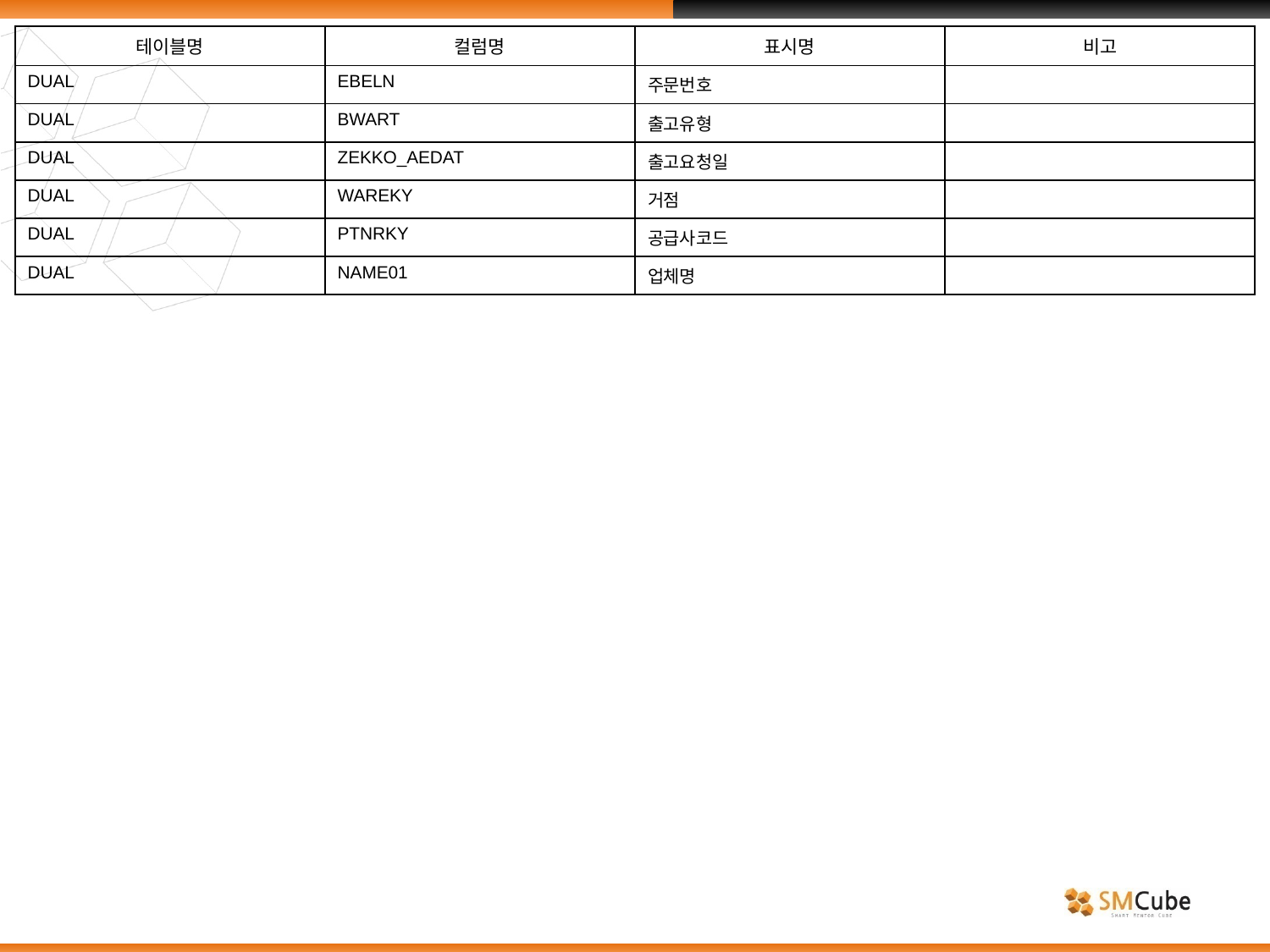

| 테이블명 | 컬럼명 | 표시명 | 비고 |
| --- | --- | --- | --- |
| DUAL | EBELN | 주문번호 |  |
| DUAL | BWART | 출고유형 |  |
| DUAL | ZEKKO\_AEDAT | 출고요청일 |  |
| DUAL | WAREKY | 거점 |  |
| DUAL | PTNRKY | 공급사코드 |  |
| DUAL | NAME01 | 업체명 |  |